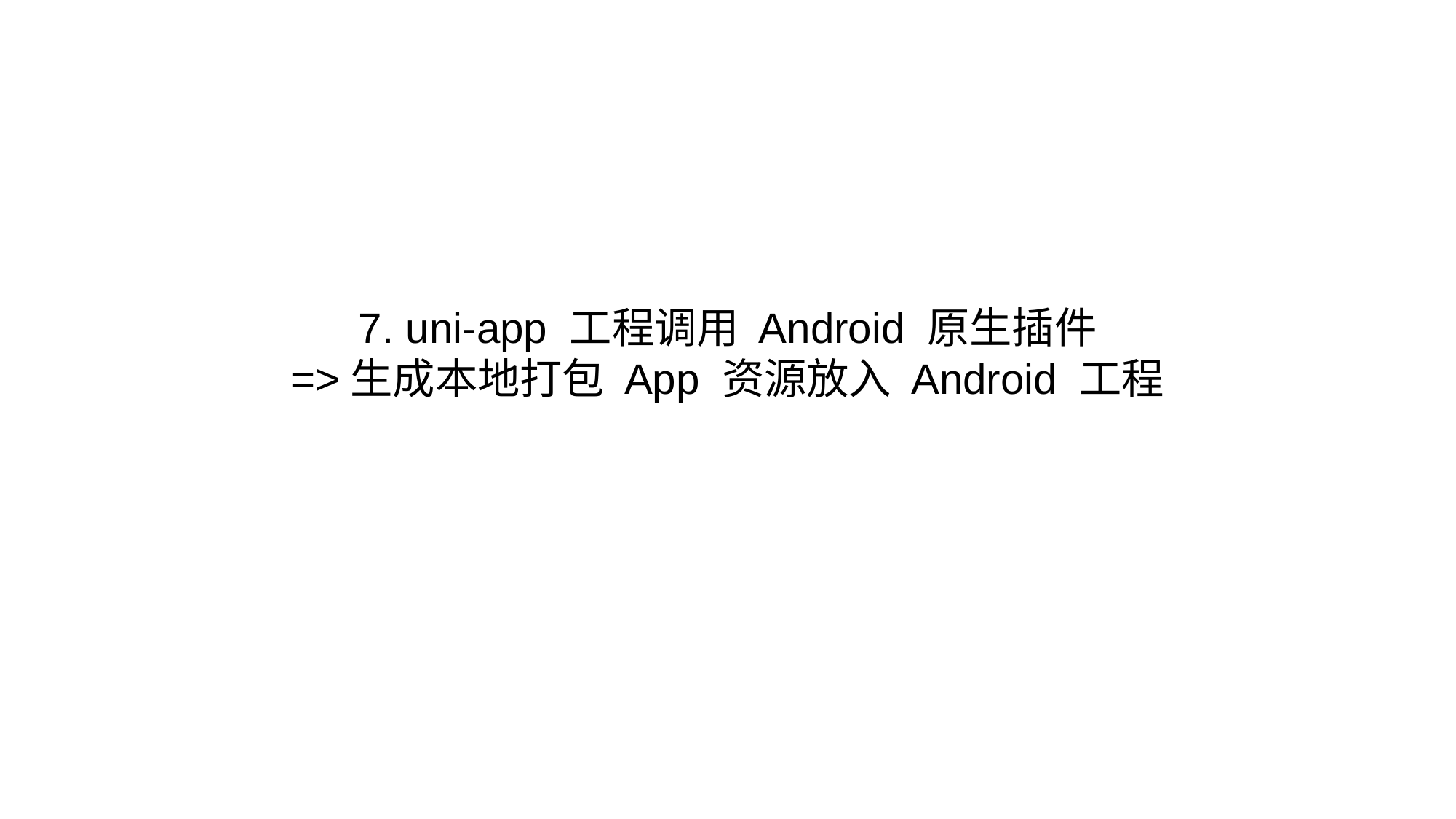

7. uni-app 工程调用 Android 原生插件
=>生成本地打包 App 资源放入 Android 工程